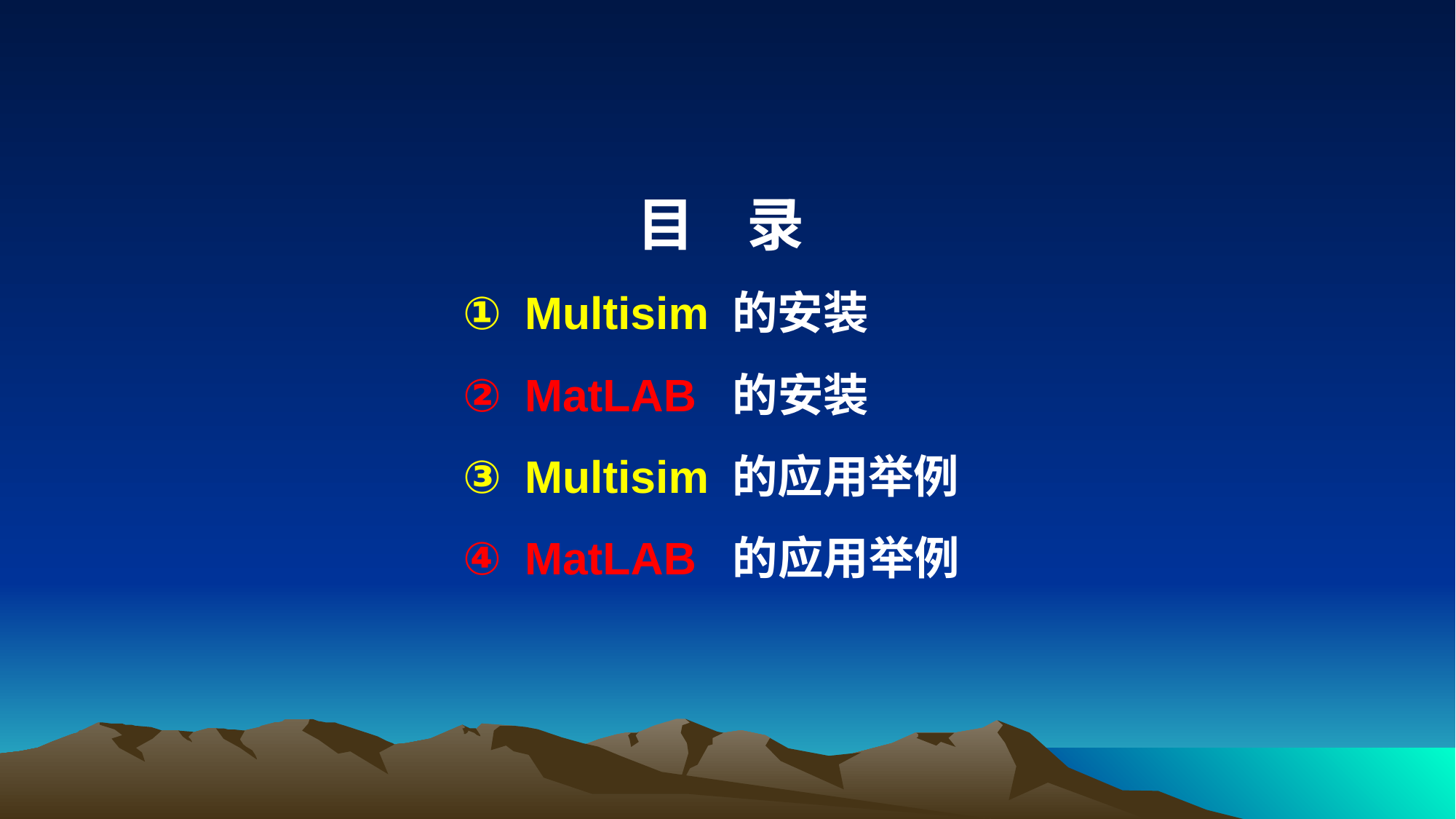

目    录
Multisim 的安装
MatLAB  的安装
Multisim 的应用举例
MatLAB  的应用举例